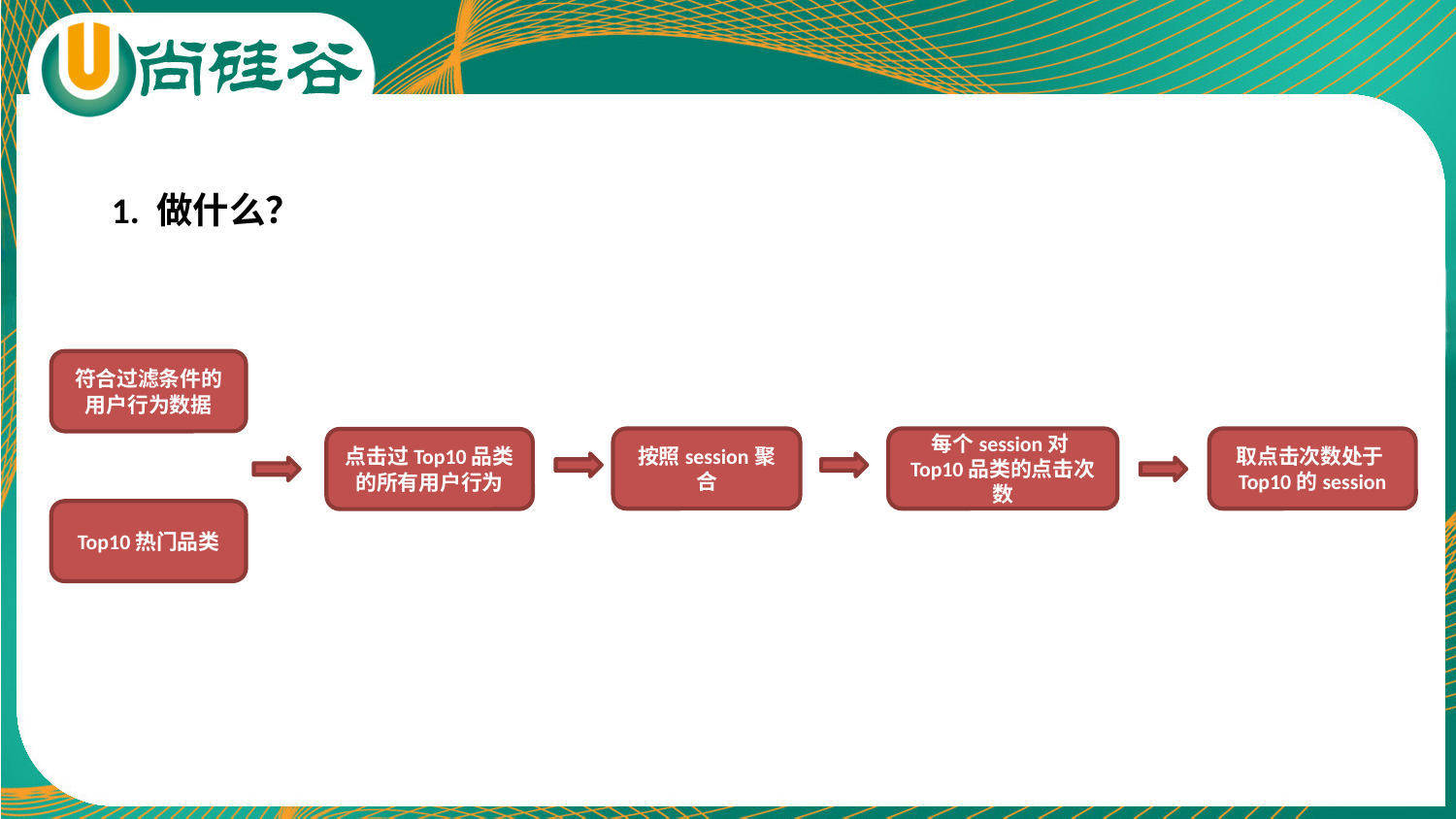

1. 做什么？
符合过滤条件的用户行为数据
按照session聚合
每个session对Top10品类的点击次数
取点击次数处于Top10的session
点击过Top10品类的所有用户行为

Top10热门品类